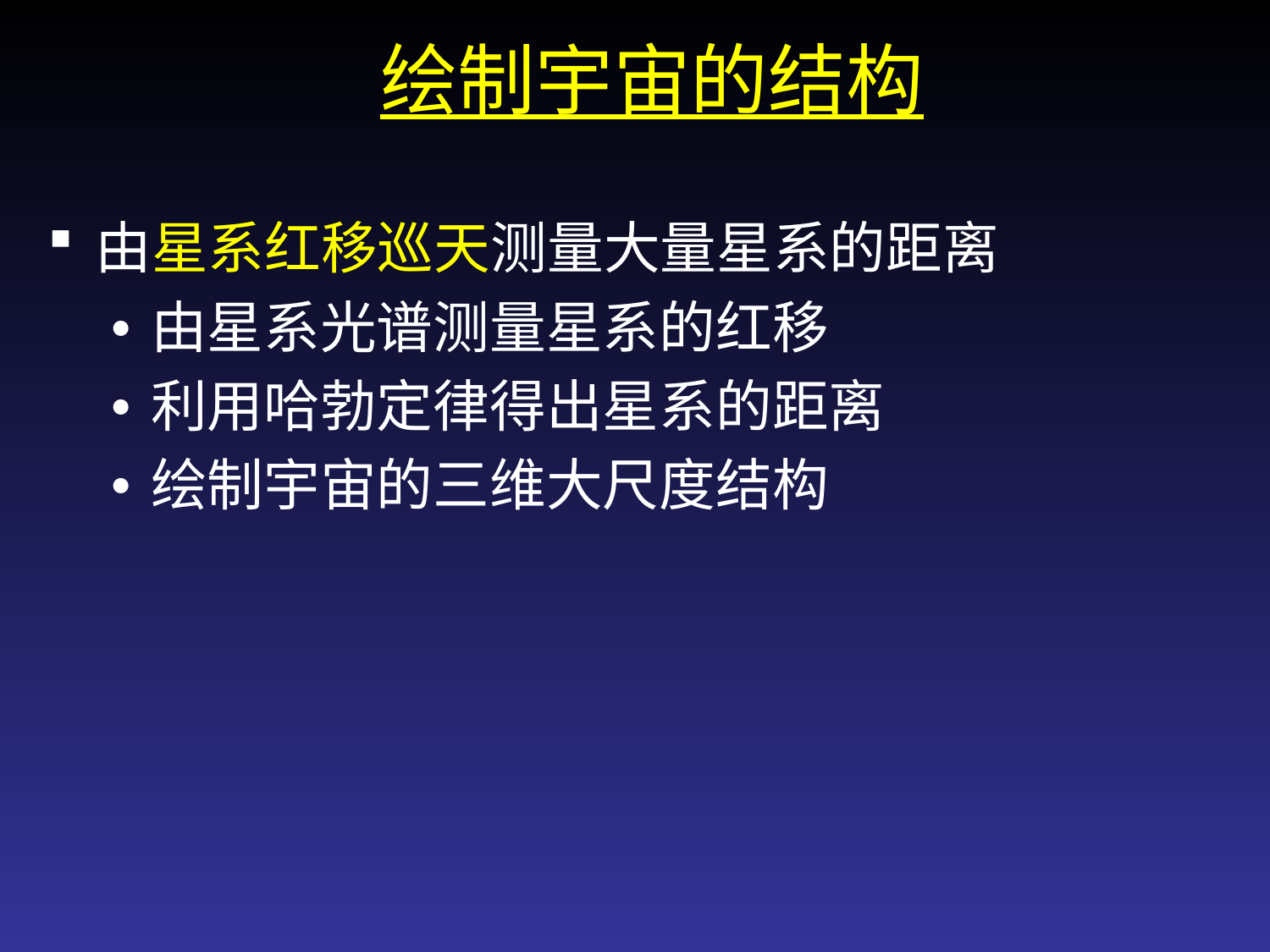

绘制宇宙的结构
由星系红移巡天测量大量星系的距离
由星系光谱测量星系的红移
利用哈勃定律得出星系的距离
绘制宇宙的三维大尺度结构